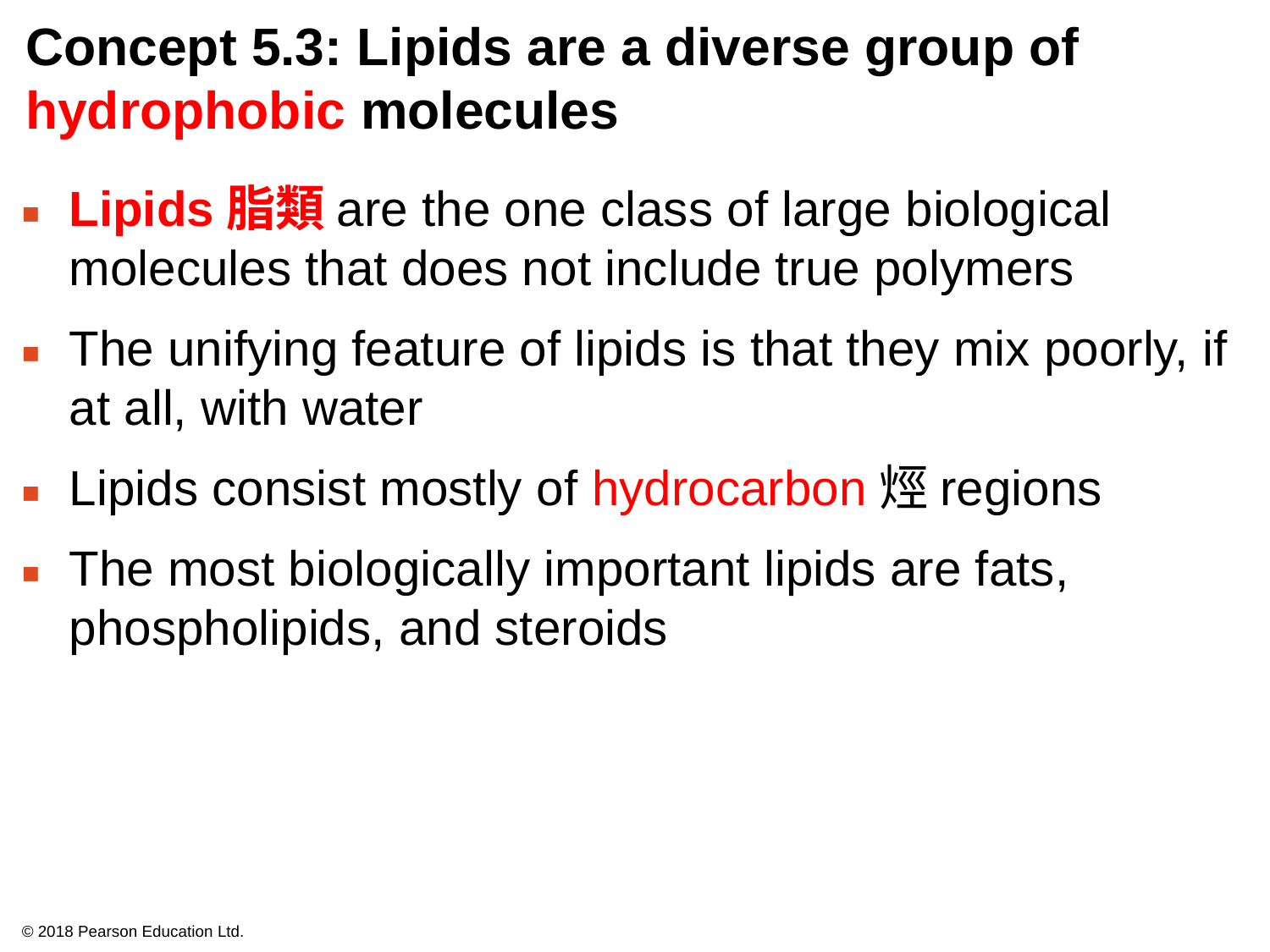

# Concept 5.3: Lipids are a diverse group of hydrophobic molecules
Lipids脂類are the one class of large biological molecules that does not include true polymers
The unifying feature of lipids is that they mix poorly, if at all, with water
Lipids consist mostly of hydrocarbon烴regions
The most biologically important lipids are fats, phospholipids, and steroids
© 2018 Pearson Education Ltd.